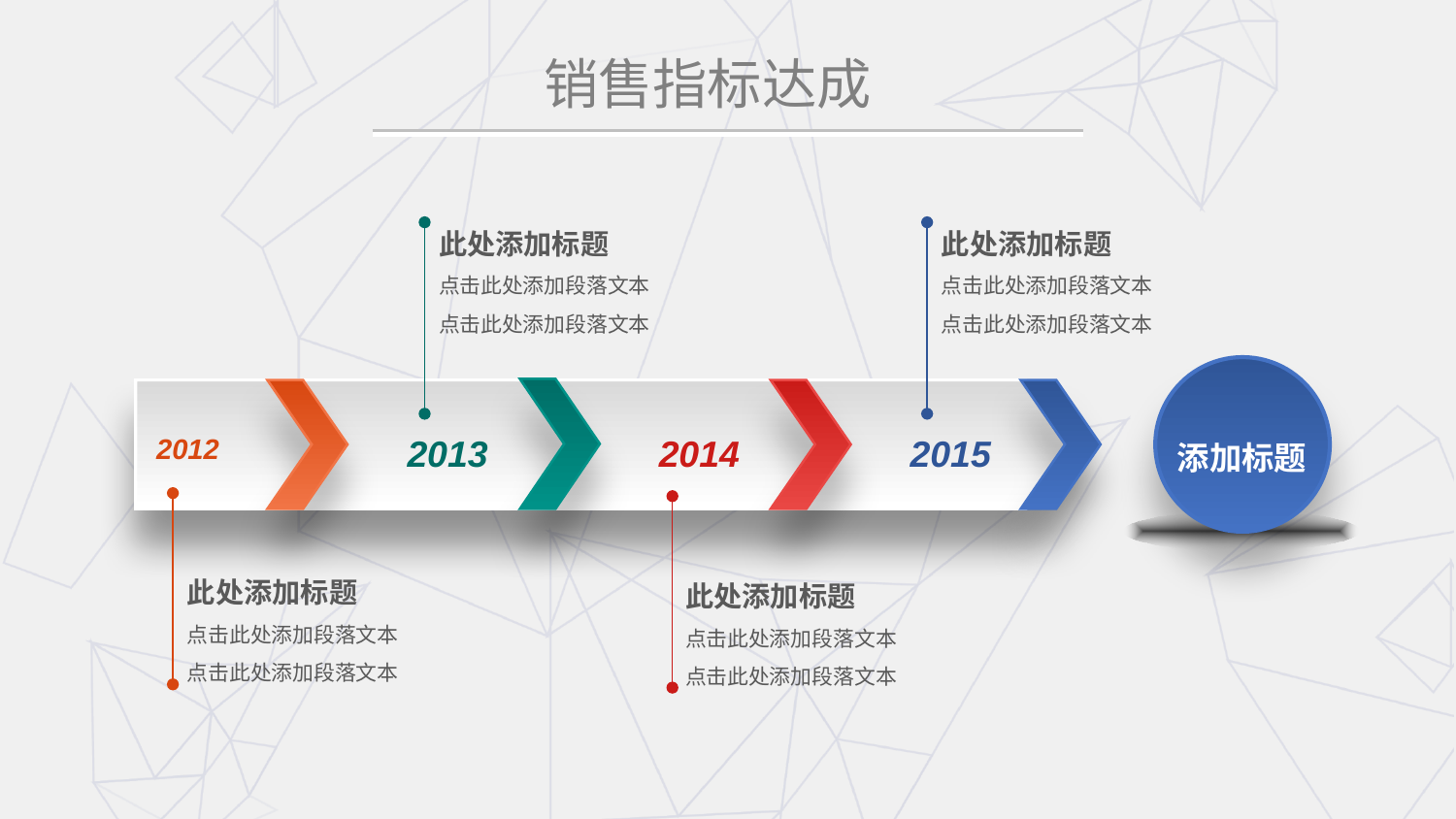

# 销售指标达成
此处添加标题
点击此处添加段落文本
点击此处添加段落文本
此处添加标题
点击此处添加段落文本
点击此处添加段落文本

添加标题
2012
2013
2014
2015
此处添加标题
点击此处添加段落文本
点击此处添加段落文本
此处添加标题
点击此处添加段落文本
点击此处添加段落文本